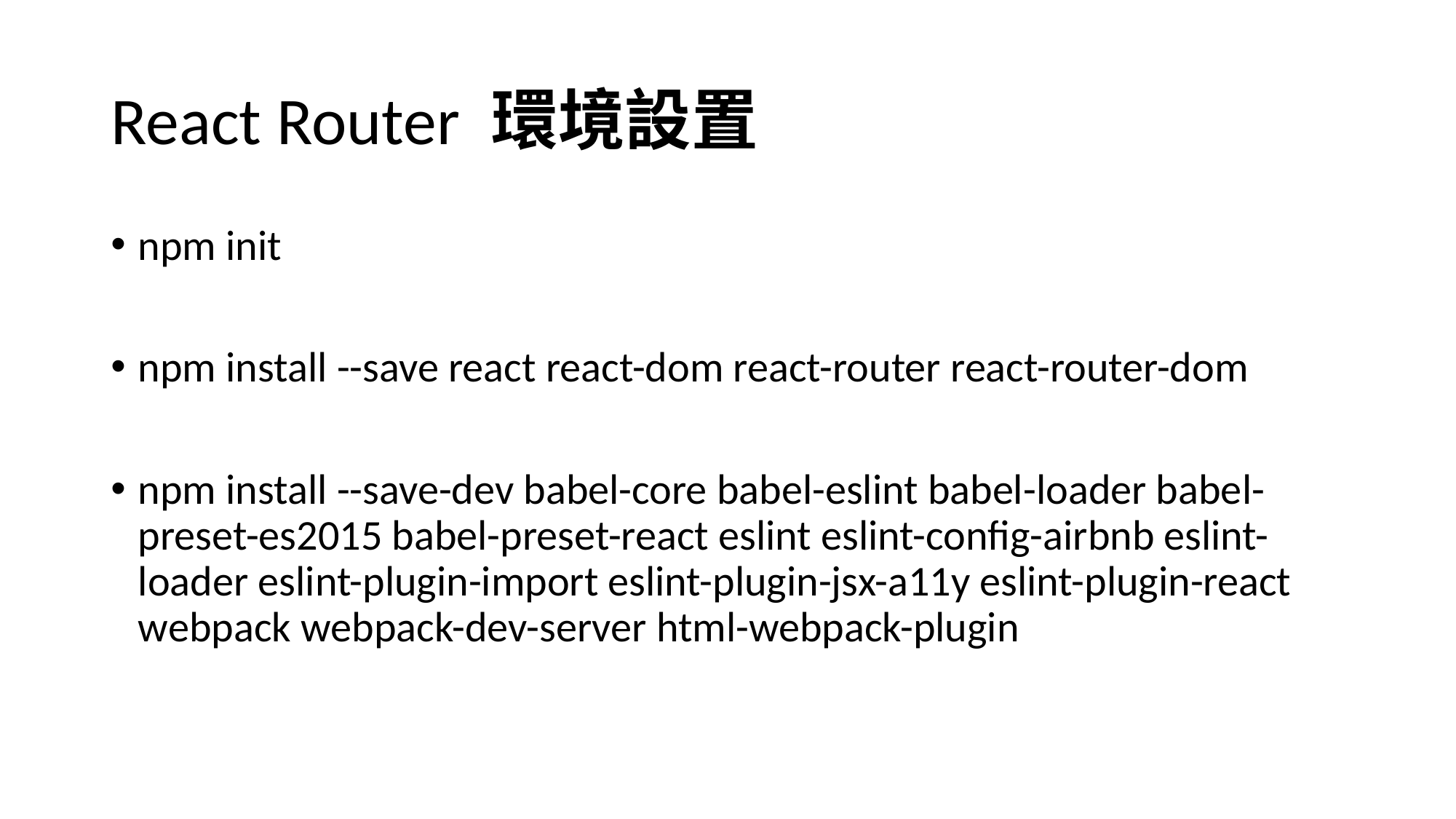

# React Router 環境設置
npm init

npm install --save react react-dom react-router react-router-dom

npm install --save-dev babel-core babel-eslint babel-loader babel-preset-es2015 babel-preset-react eslint eslint-config-airbnb eslint-loader eslint-plugin-import eslint-plugin-jsx-a11y eslint-plugin-react webpack webpack-dev-server html-webpack-plugin